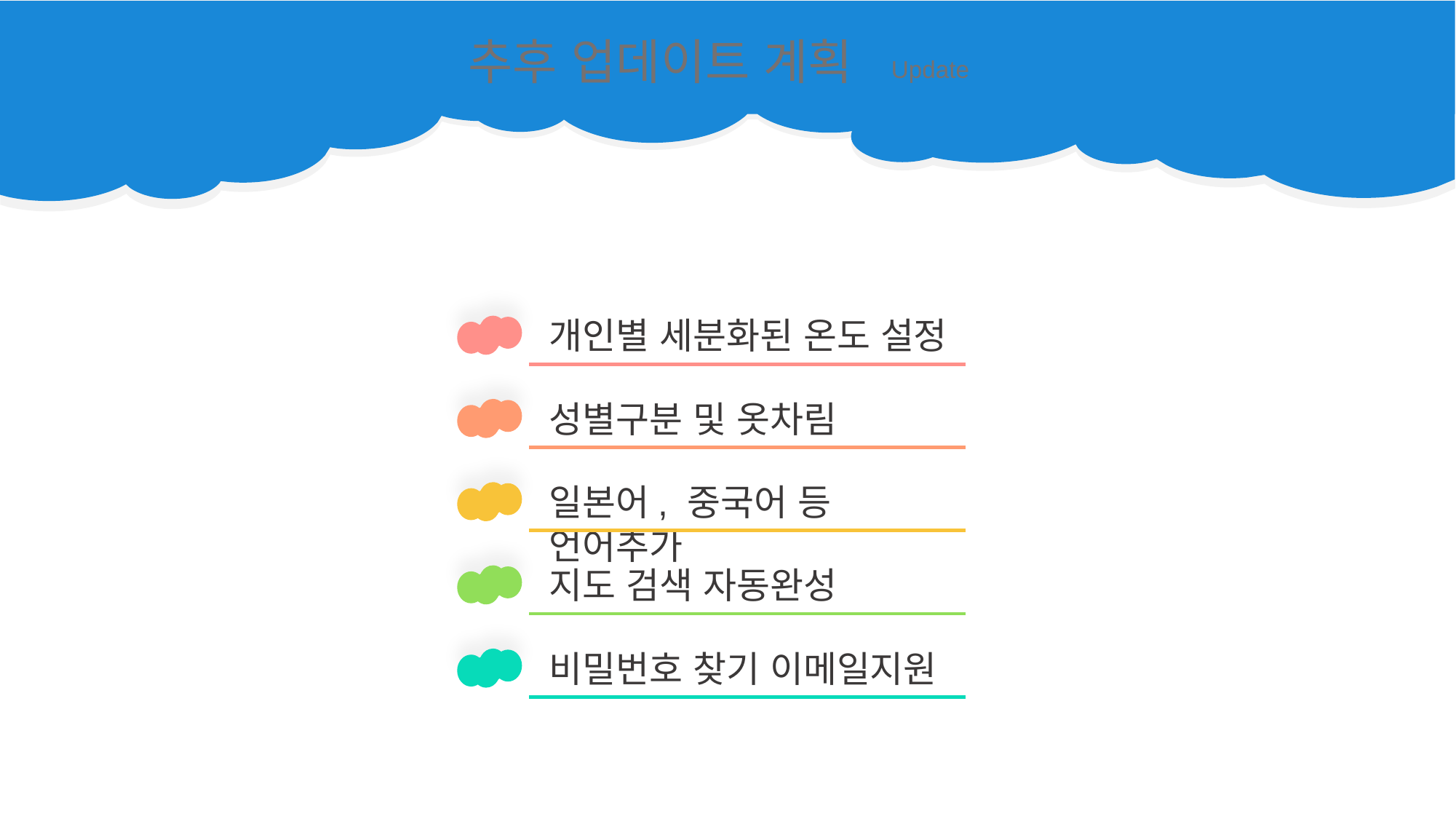

추후 업데이트 계획
Update
개인별 세분화된 온도 설정

성별구분 및 옷차림

일본어, 중국어 등 언어추가

지도 검색 자동완성

비밀번호 찾기 이메일지원